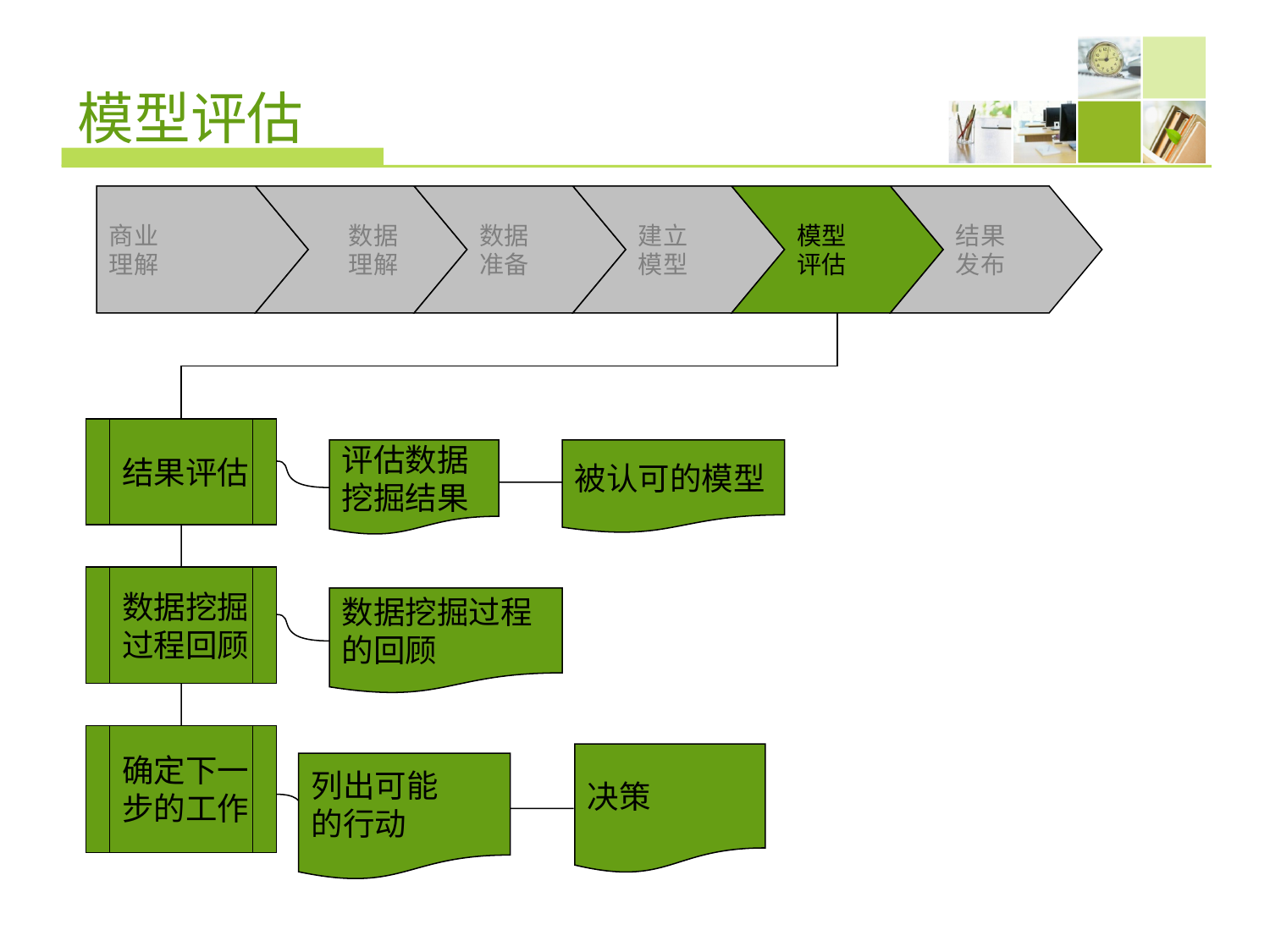

# 模型评估
商业
理解
    数据
    理解
数据
准备
建立
模型
模型
评估
结果
发布
结果评估
评估数据
挖掘结果
被认可的模型

数据挖掘
过程回顾

数据挖掘过程
的回顾

确定下一
步的工作

决策
列出可能
的行动